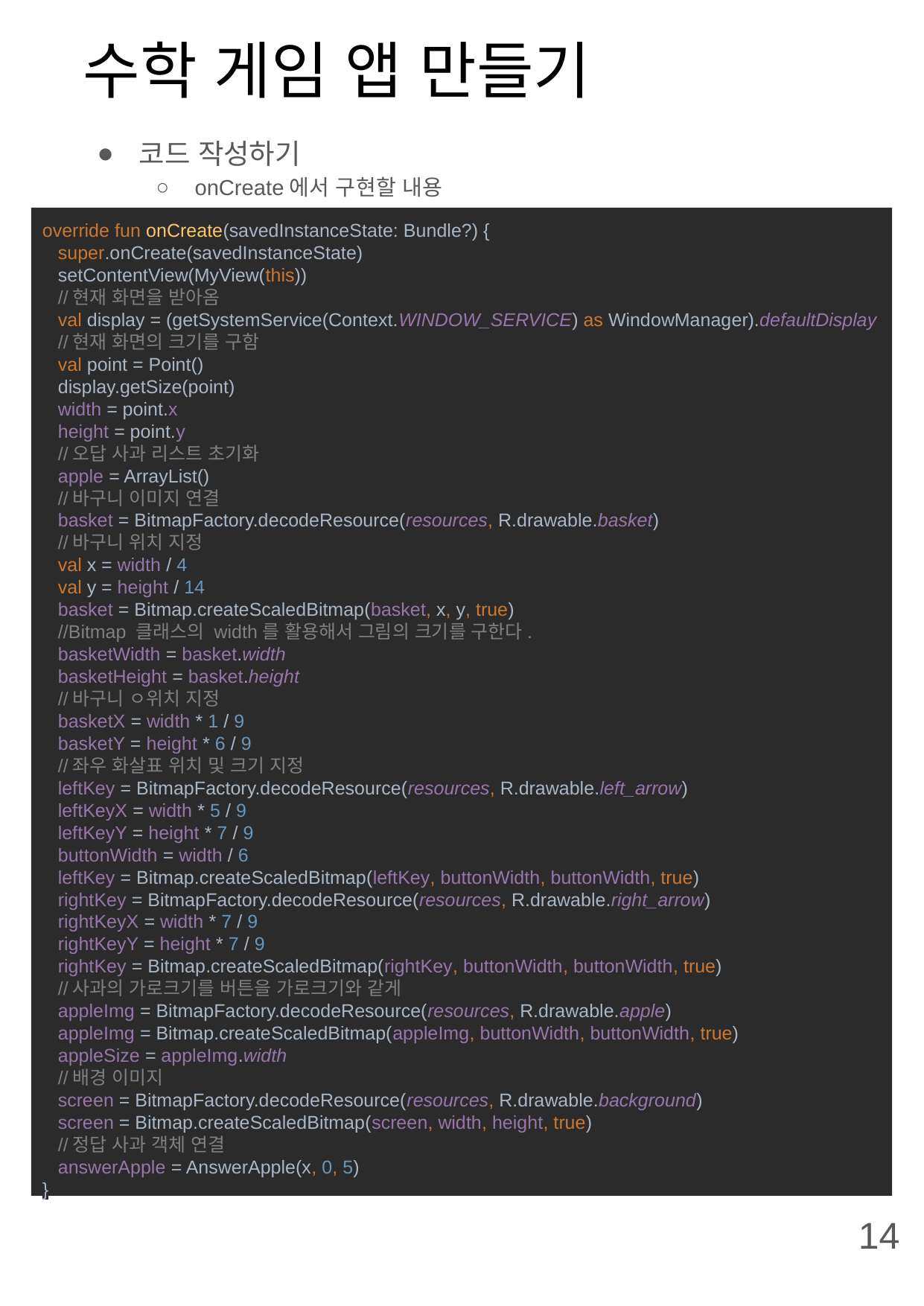

# 수학 게임 앱 만들기
코드 작성하기
onCreate에서 구현할 내용

setContentView 메소드를 통해 MyView를 보여질 화면으로 설정합니다.
사용자 기기의 해상도를 얻어 넓이와 높이로 저장해둡니다.
이미지의 비율을 정하기 위해 필요합니다.
decodeResource 메소드를 활용하여 각 이미지들을 가져와 객체로 할당해줍니다.
createScaledBitmap 메소드를 활용하여 이미지의 크기를 조절합니다.
override fun onCreate(savedInstanceState: Bundle?) {
   super.onCreate(savedInstanceState)
   setContentView(MyView(this))
   //현재 화면을 받아옴
   val display = (getSystemService(Context.WINDOW_SERVICE) as WindowManager).defaultDisplay
   //현재 화면의 크기를 구함
   val point = Point()
   display.getSize(point)
   width = point.x
   height = point.y
   //오답 사과 리스트 초기화
   apple = ArrayList()
   //바구니 이미지 연결
   basket = BitmapFactory.decodeResource(resources, R.drawable.basket)
   //바구니 위치 지정
   val x = width / 4
   val y = height / 14
   basket = Bitmap.createScaledBitmap(basket, x, y, true)
   //Bitmap 클래스의 width를 활용해서 그림의 크기를 구한다.
   basketWidth = basket.width
   basketHeight = basket.height
   //바구니 ㅇ위치 지정
   basketX = width * 1 / 9
   basketY = height * 6 / 9
   //좌우 화살표 위치 및 크기 지정
   leftKey = BitmapFactory.decodeResource(resources, R.drawable.left_arrow)
   leftKeyX = width * 5 / 9
   leftKeyY = height * 7 / 9
   buttonWidth = width / 6
   leftKey = Bitmap.createScaledBitmap(leftKey, buttonWidth, buttonWidth, true)
   rightKey = BitmapFactory.decodeResource(resources, R.drawable.right_arrow)
   rightKeyX = width * 7 / 9
   rightKeyY = height * 7 / 9
   rightKey = Bitmap.createScaledBitmap(rightKey, buttonWidth, buttonWidth, true)
   //사과의 가로크기를 버튼을 가로크기와 같게
   appleImg = BitmapFactory.decodeResource(resources, R.drawable.apple)
   appleImg = Bitmap.createScaledBitmap(appleImg, buttonWidth, buttonWidth, true)
   appleSize = appleImg.width
   //배경 이미지
   screen = BitmapFactory.decodeResource(resources, R.drawable.background)
   screen = Bitmap.createScaledBitmap(screen, width, height, true)
   //정답 사과 객체 연결
   answerApple = AnswerApple(x, 0, 5)
}
14